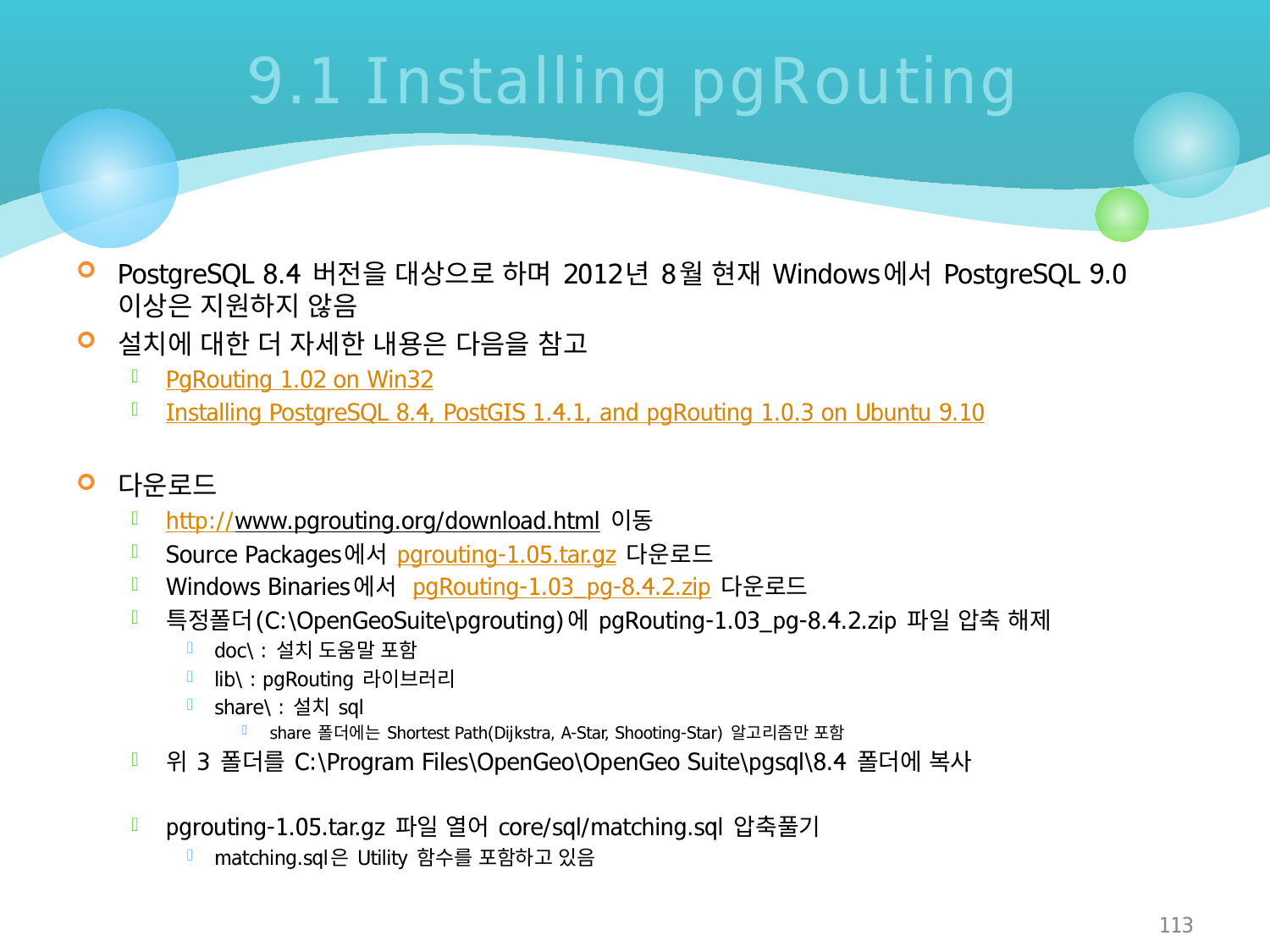

# 9.1 Installing pgRouting
PostgreSQL 8.4 버전을 대상으로 하며 2012년 8월 현재 Windows에서 PostgreSQL 9.0 이상은 지원하지 않음
설치에 대한 더 자세한 내용은 다음을 참고
PgRouting 1.02 on Win32
Installing PostgreSQL 8.4, PostGIS 1.4.1, and pgRouting 1.0.3 on Ubuntu 9.10

다운로드
http://www.pgrouting.org/download.html 이동
Source Packages에서 pgrouting-1.05.tar.gz 다운로드
Windows Binaries에서  pgRouting-1.03_pg-8.4.2.zip 다운로드
특정폴더(C:\OpenGeoSuite\pgrouting)에 pgRouting-1.03_pg-8.4.2.zip 파일 압축 해제
doc\ : 설치 도움말 포함
lib\ : pgRouting 라이브러리
share\ : 설치 sql
share 폴더에는 Shortest Path(Dijkstra, A-Star, Shooting-Star) 알고리즘만 포함
위 3 폴더를 C:\Program Files\OpenGeo\OpenGeo Suite\pgsql\8.4 폴더에 복사

pgrouting-1.05.tar.gz 파일 열어 core/sql/matching.sql 압축풀기
matching.sql은 Utility 함수를 포함하고 있음

113